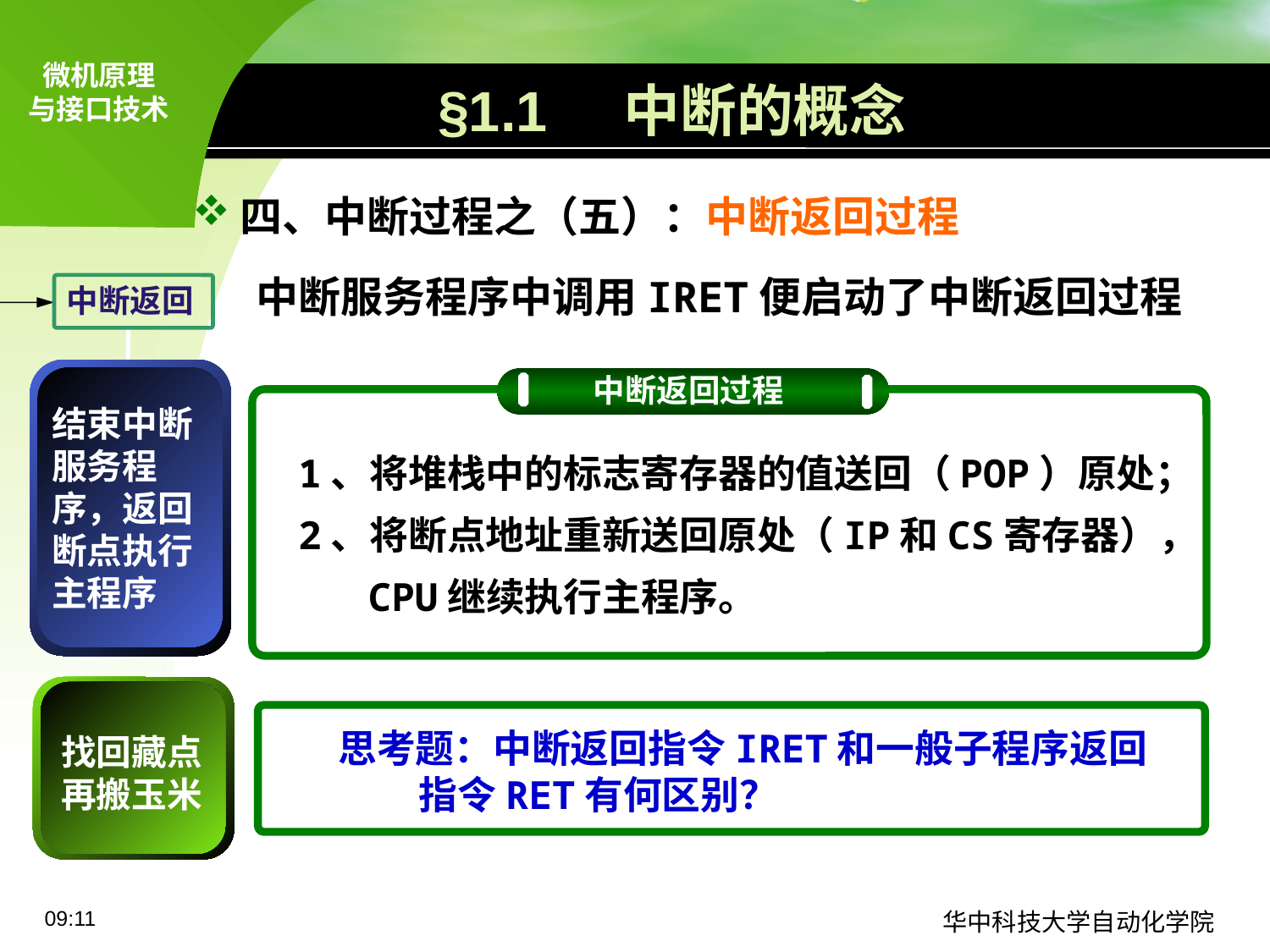

# §1.1    中断的概念
四、中断过程之（五）：中断返回过程
中断服务程序中调用IRET便启动了中断返回过程
中断返回

中断返回过程

结束中断服务程序，返回断点执行主程序

1、将堆栈中的标志寄存器的值送回（POP）原处；
2、将断点地址重新送回原处（IP和CS寄存器），
   CPU继续执行主程序。

找回藏点再搬玉米
思考题：中断返回指令IRET和一般子程序返回
        指令RET有何区别？
09:11
华中科技大学自动化学院